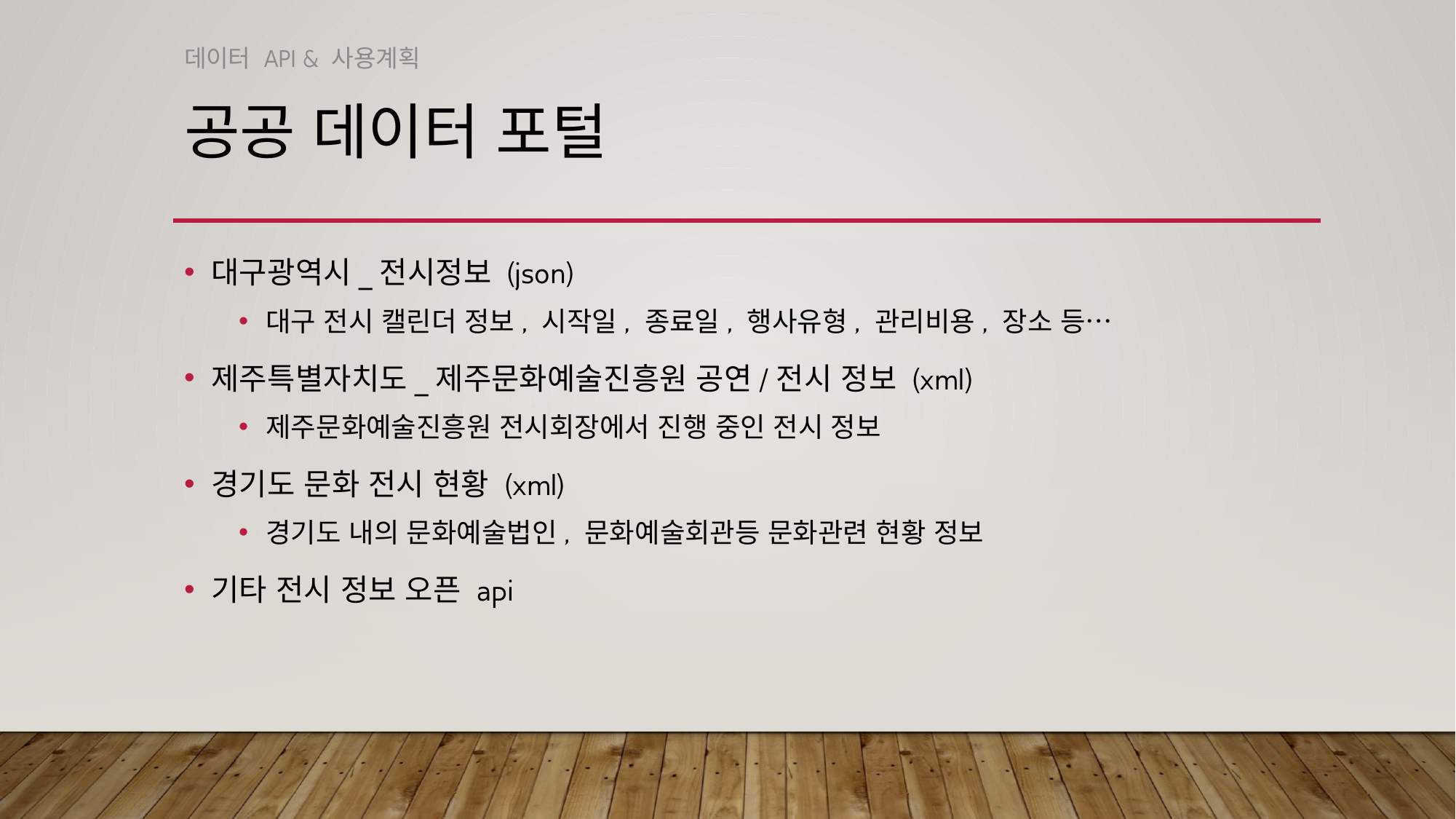

데이터 API & 사용계획
# 공공 데이터 포털
대구광역시_전시정보 (json)
대구 전시 캘린더 정보, 시작일, 종료일, 행사유형, 관리비용, 장소 등…
제주특별자치도_제주문화예술진흥원 공연/전시 정보 (xml)
제주문화예술진흥원 전시회장에서 진행 중인 전시 정보
경기도 문화 전시 현황 (xml)
경기도 내의 문화예술법인, 문화예술회관등 문화관련 현황 정보
기타 전시 정보 오픈 api